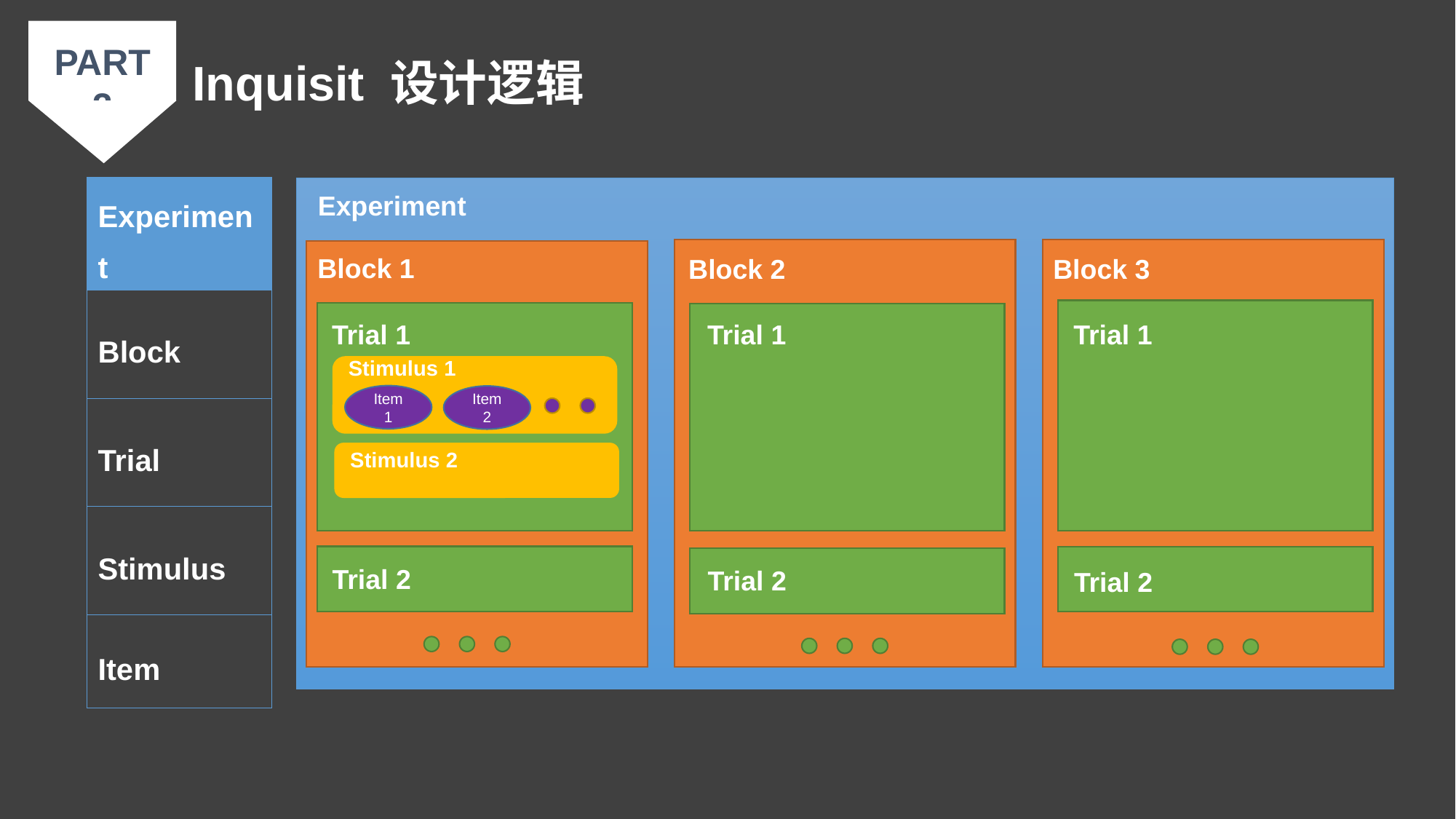

PART 2
Inquisit 设计逻辑

| Experiment |
| --- |
| Block |
| Trial |
| Stimulus |
| Item |

Experiment

Block 1
Block 2
Block 3

Trial 1
Trial 1
Trial 1
Stimulus 1

Item 1
Item 2

Stimulus 2

Trial 2
Trial 2
Trial 2